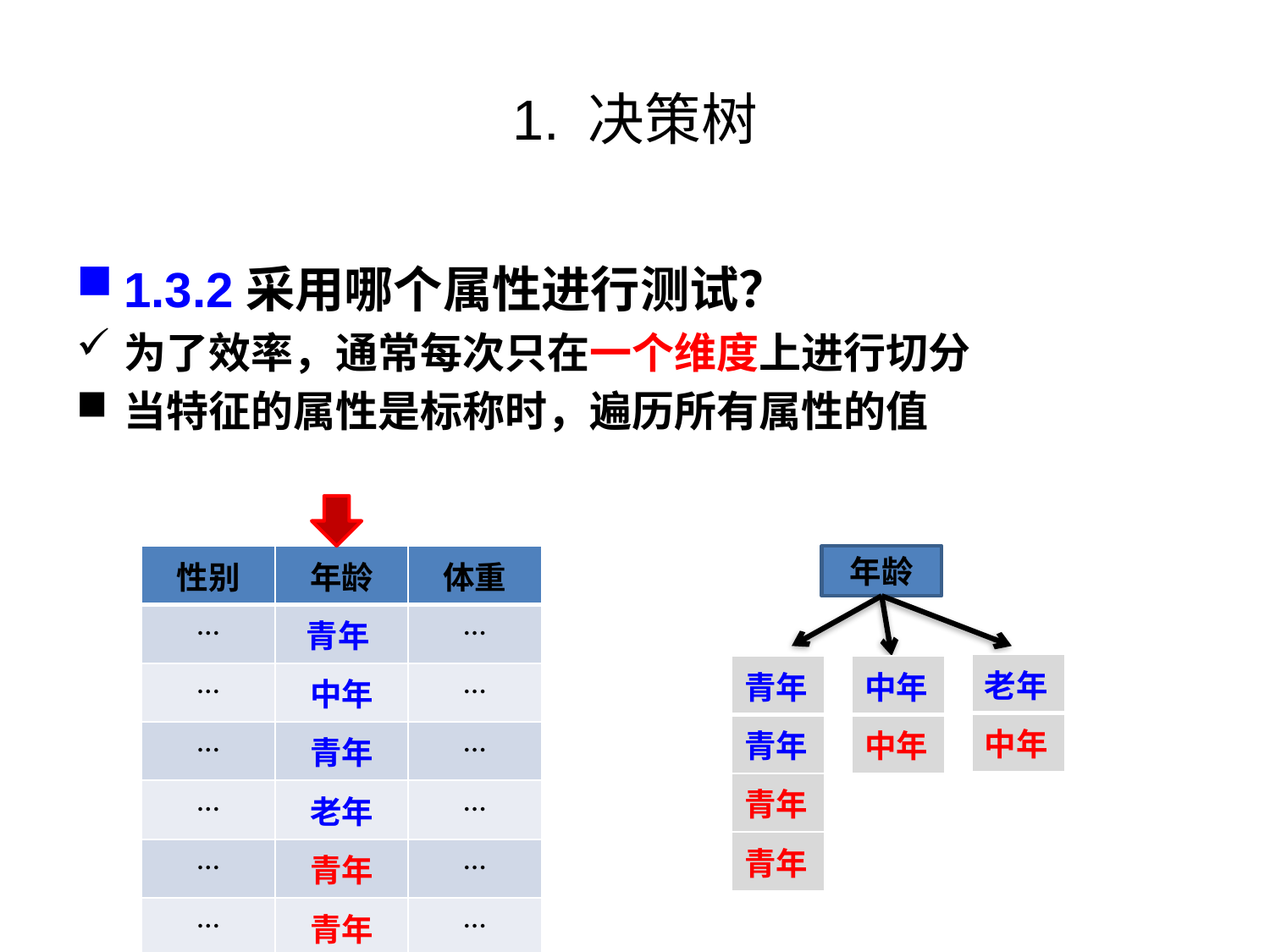

# 1. 决策树
1.3.2采用哪个属性进行测试？
为了效率，通常每次只在一个维度上进行切分
当特征的属性是标称时，遍历所有属性的值

| 性别 | 年龄 | 体重 |
| --- | --- | --- |
| … | 青年 | … |
| … | 中年 | … |
| … | 青年 | … |
| … | 老年 | … |
| … | 青年 | … |
| … | 青年 | … |
| … | 中年 | … |
年龄
| 老年 |
| --- |
| 中年 |
| 青年 |
| --- |
| 青年 |
| 青年 |
| 青年 |
| 中年 |
| --- |
| 中年 |